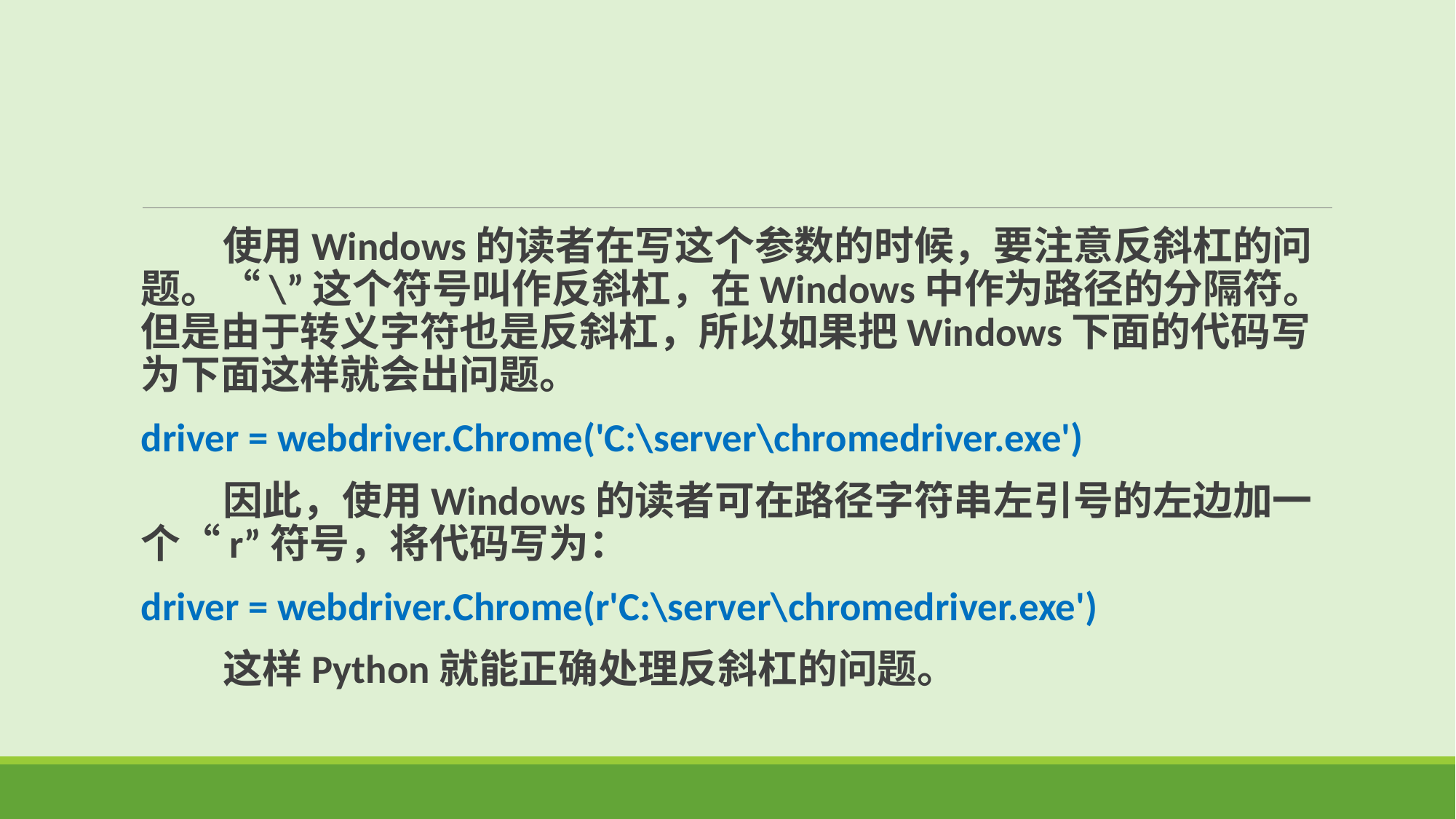

使用Windows的读者在写这个参数的时候，要注意反斜杠的问题。“\”这个符号叫作反斜杠，在Windows中作为路径的分隔符。但是由于转义字符也是反斜杠，所以如果把Windows下面的代码写为下面这样就会出问题。
driver = webdriver.Chrome('C:\server\chromedriver.exe')
        因此，使用Windows的读者可在路径字符串左引号的左边加一个“r”符号，将代码写为：
driver = webdriver.Chrome(r'C:\server\chromedriver.exe')
        这样Python就能正确处理反斜杠的问题。